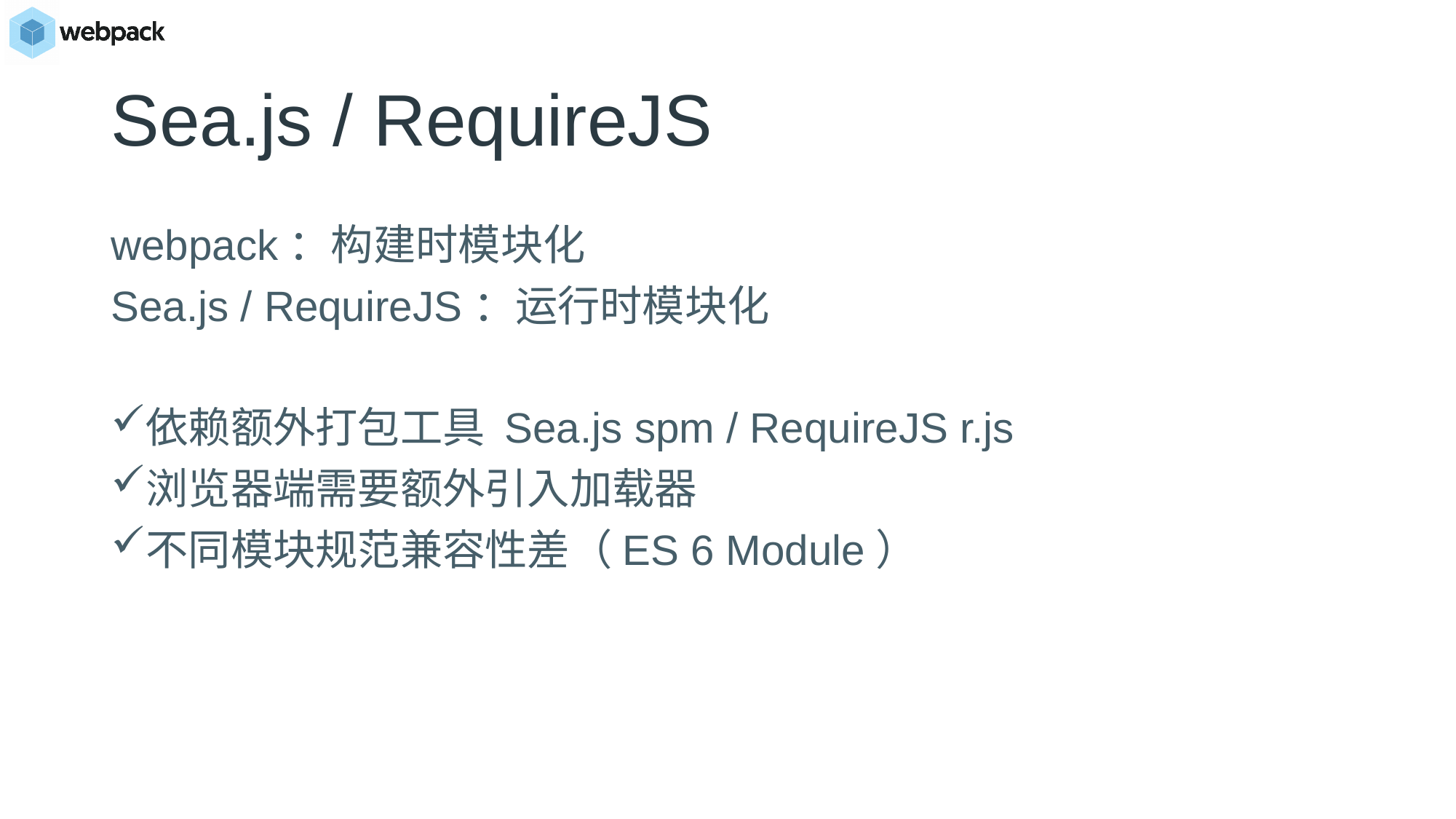

# Sea.js / RequireJS
webpack：构建时模块化
Sea.js / RequireJS：运行时模块化

依赖额外打包工具 Sea.js spm / RequireJS r.js
浏览器端需要额外引入加载器
不同模块规范兼容性差（ES 6 Module）